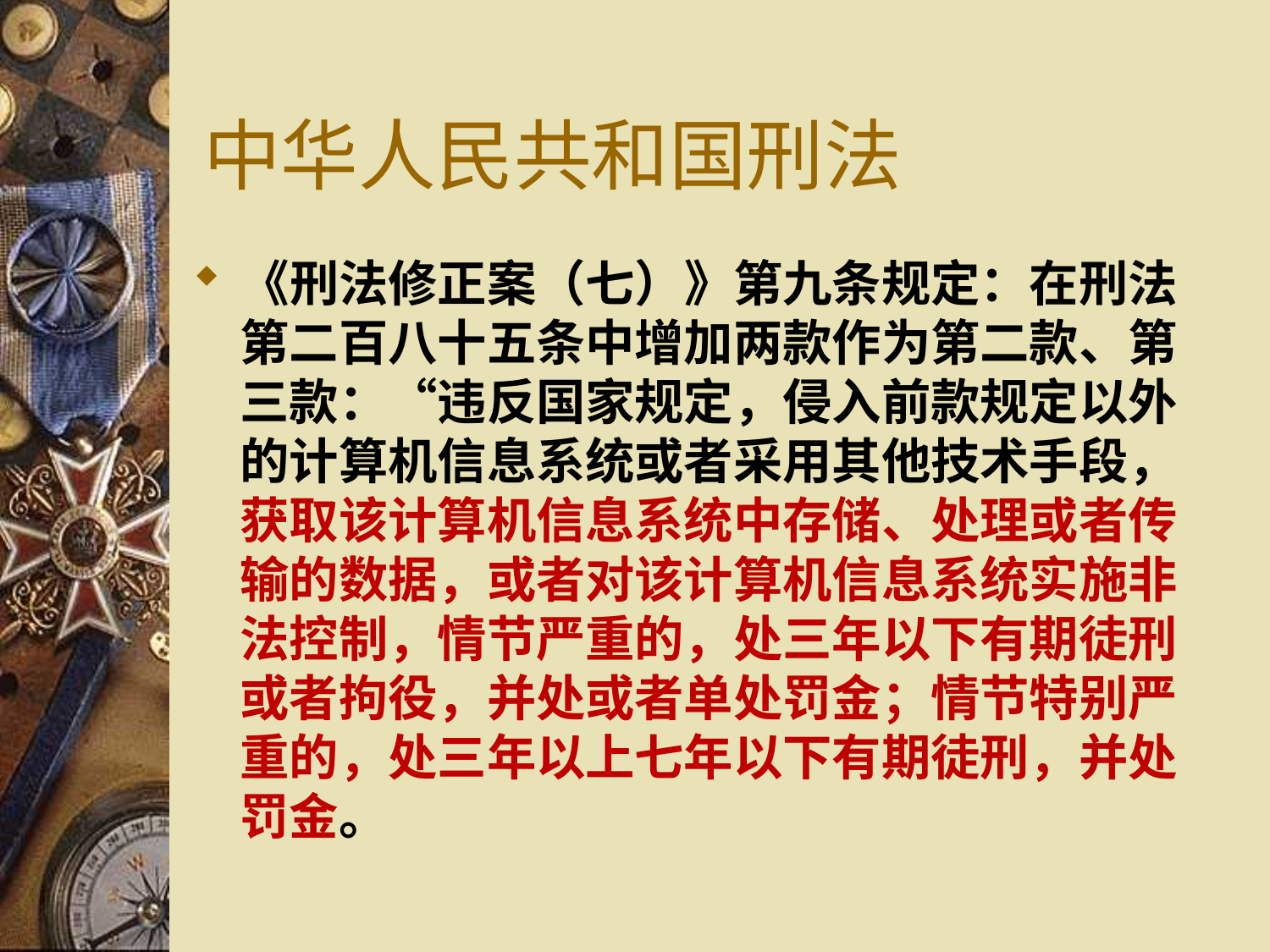

# 中华人民共和国刑法
《刑法修正案（七）》第九条规定：在刑法第二百八十五条中增加两款作为第二款、第三款：“违反国家规定，侵入前款规定以外的计算机信息系统或者采用其他技术手段，获取该计算机信息系统中存储、处理或者传输的数据，或者对该计算机信息系统实施非法控制，情节严重的，处三年以下有期徒刑或者拘役，并处或者单处罚金；情节特别严重的，处三年以上七年以下有期徒刑，并处罚金。